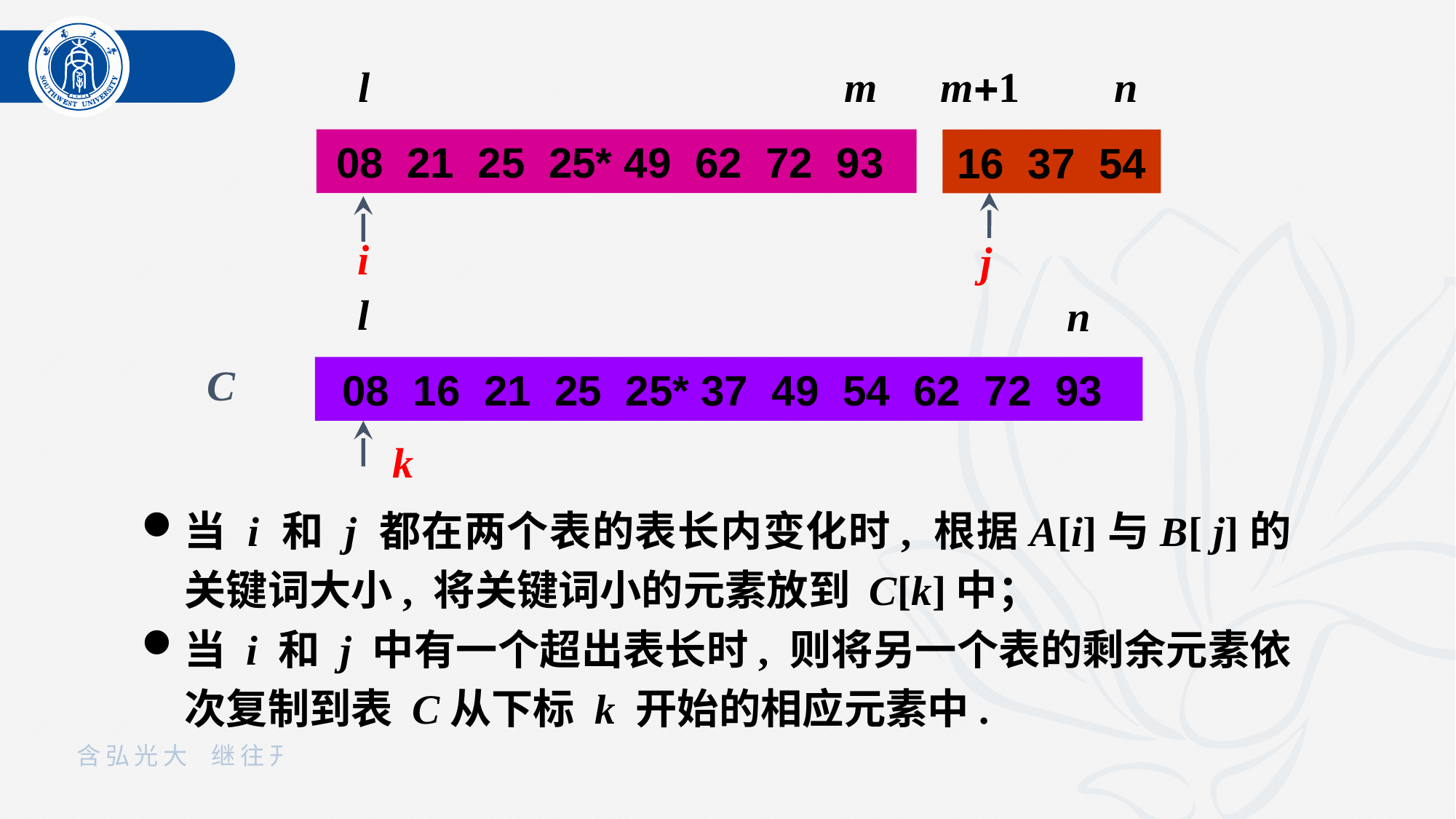

l                                             m      m+1         n

08  21  25  25* 49  62  72  93
  16  37  54

j

i
l
n
C
08  16  21  25  25* 37  49  54  62  72  93

k
当 i 和 j 都在两个表的表长内变化时, 根据A[i]与B[ j]的关键词大小, 将关键词小的元素放到 C[k]中；
当 i 和 j 中有一个超出表长时, 则将另一个表的剩余元素依次复制到表 C从下标 k 开始的相应元素中.